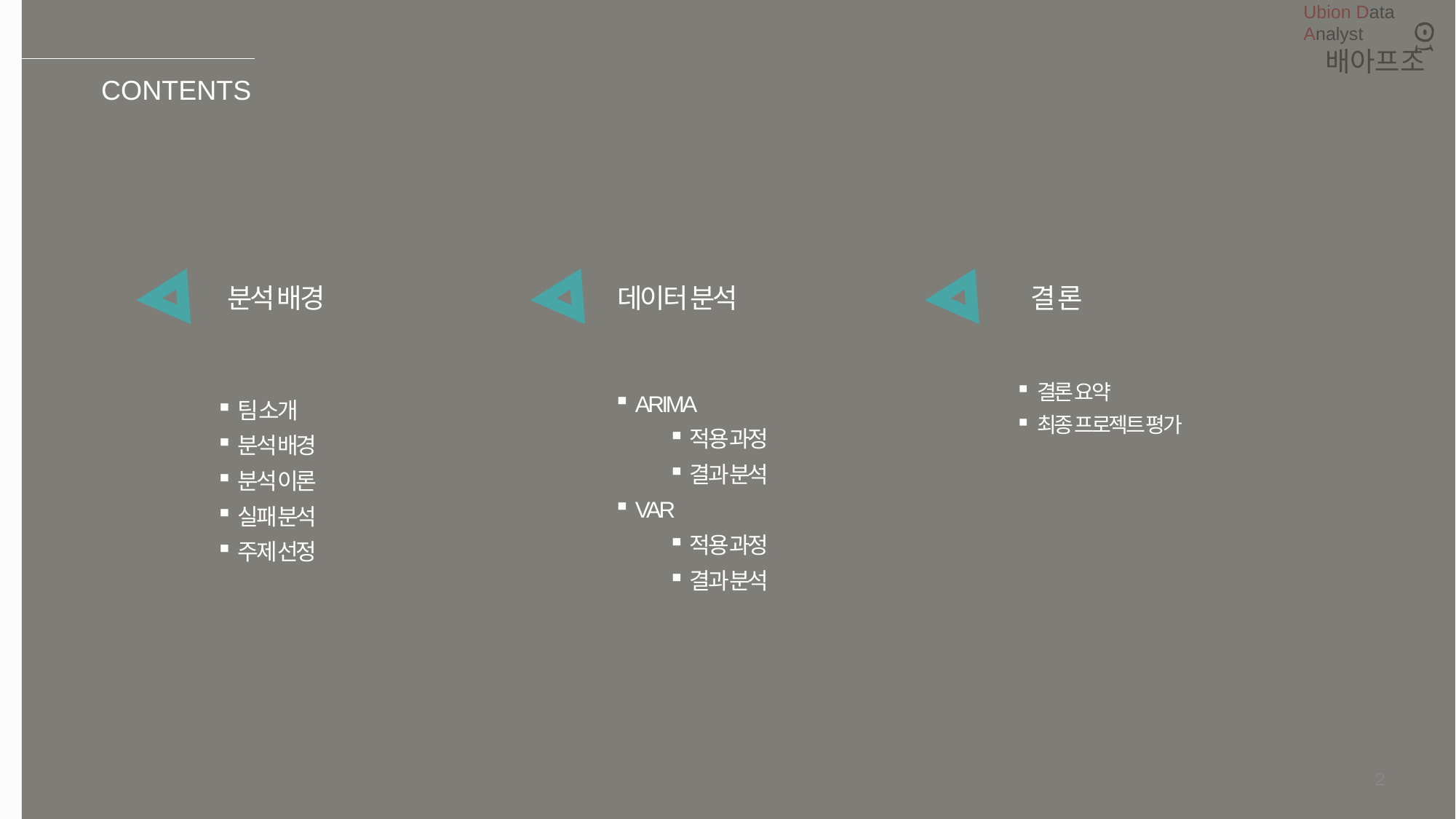

CONTENTS
분석 배경
데이터 분석
결 론

결론 요약
최종 프로젝트 평가
ARIMA
적용 과정
결과 분석
VAR
적용 과정
결과 분석
팀 소개
분석 배경
분석 이론
실패 분석
주제 선정
2